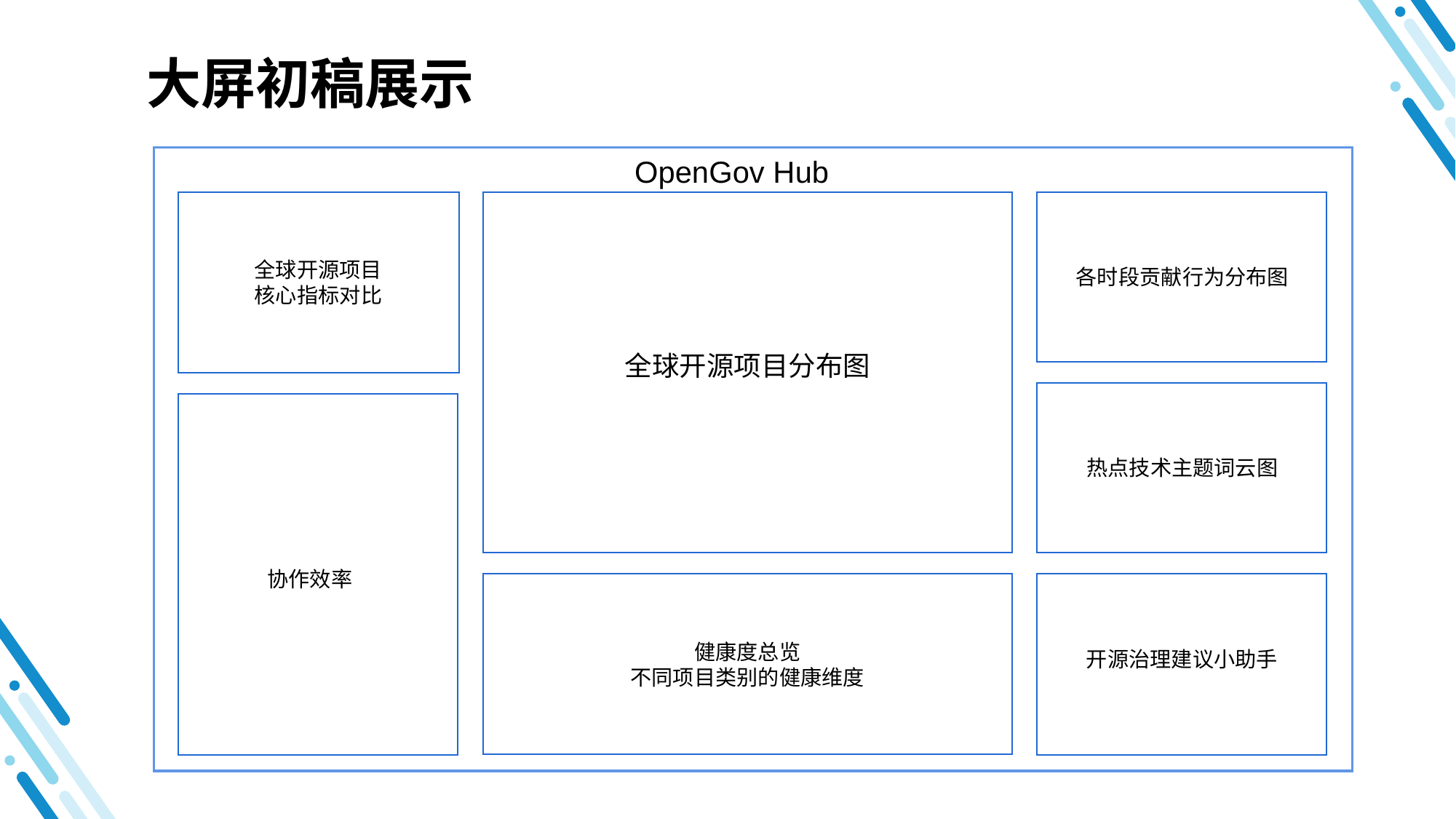

大屏初稿展示

OpenGov Hub

全球开源项目
核心指标对比

全球开源项目分布图

各时段贡献行为分布图

协作效率
热点技术主题词云图

健康度总览
不同项目类别的健康维度
开源治理建议小助手